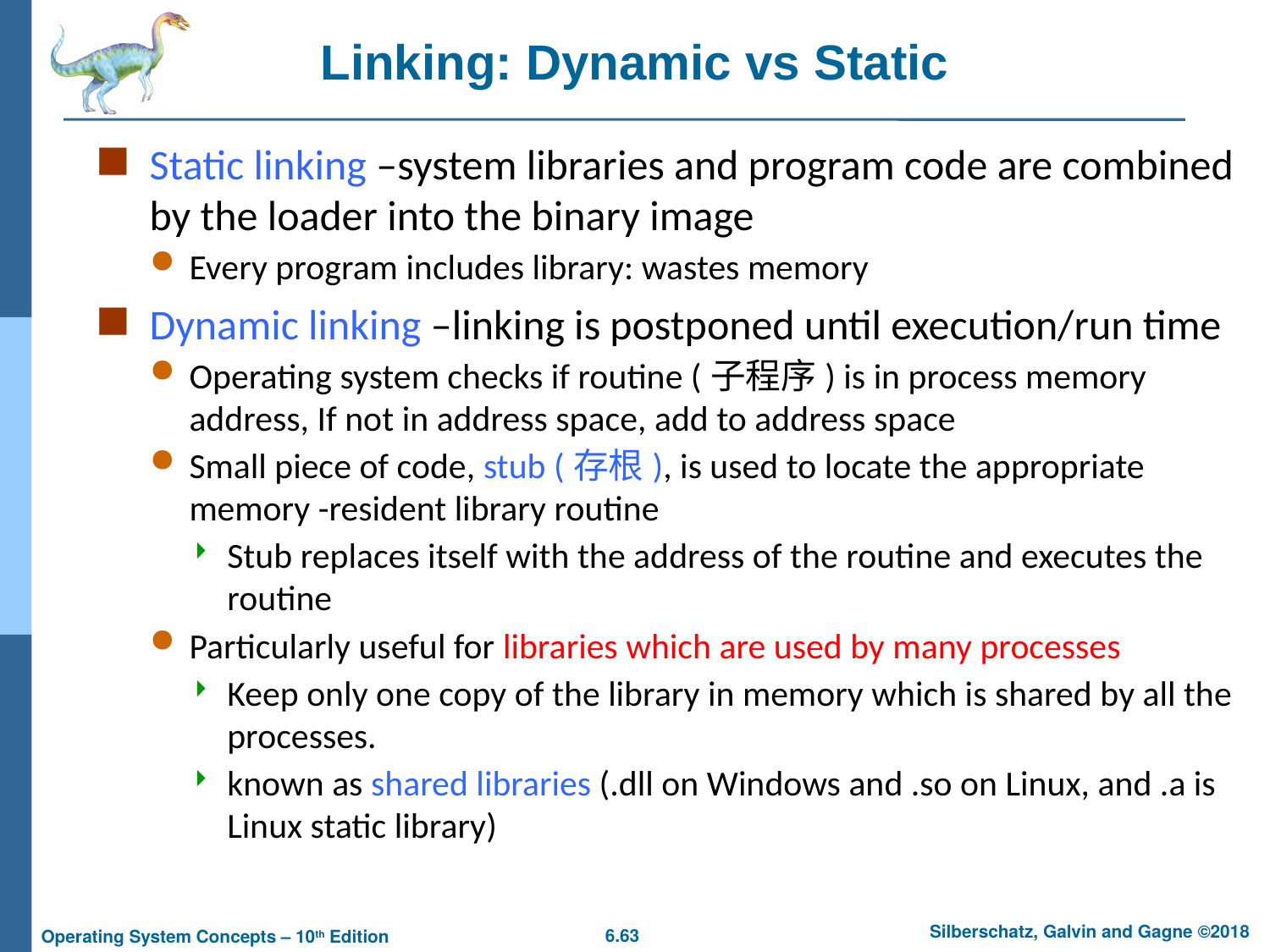

# Linking: Dynamic vs Static
Static linking –system libraries and program code are combined by the loader into the binary image
Every program includes library: wastes memory
Dynamic linking –linking is postponed until execution/run time
Operating system checks if routine (子程序) is in process memory address, If not in address space, add to address space
Small piece of code, stub (存根), is used to locate the appropriate memory -resident library routine
Stub replaces itself with the address of the routine and executes the routine
Particularly useful for libraries which are used by many processes
Keep only one copy of the library in memory which is shared by all the processes.
known as shared libraries (.dll on Windows and .so on Linux, and .a is Linux static library)